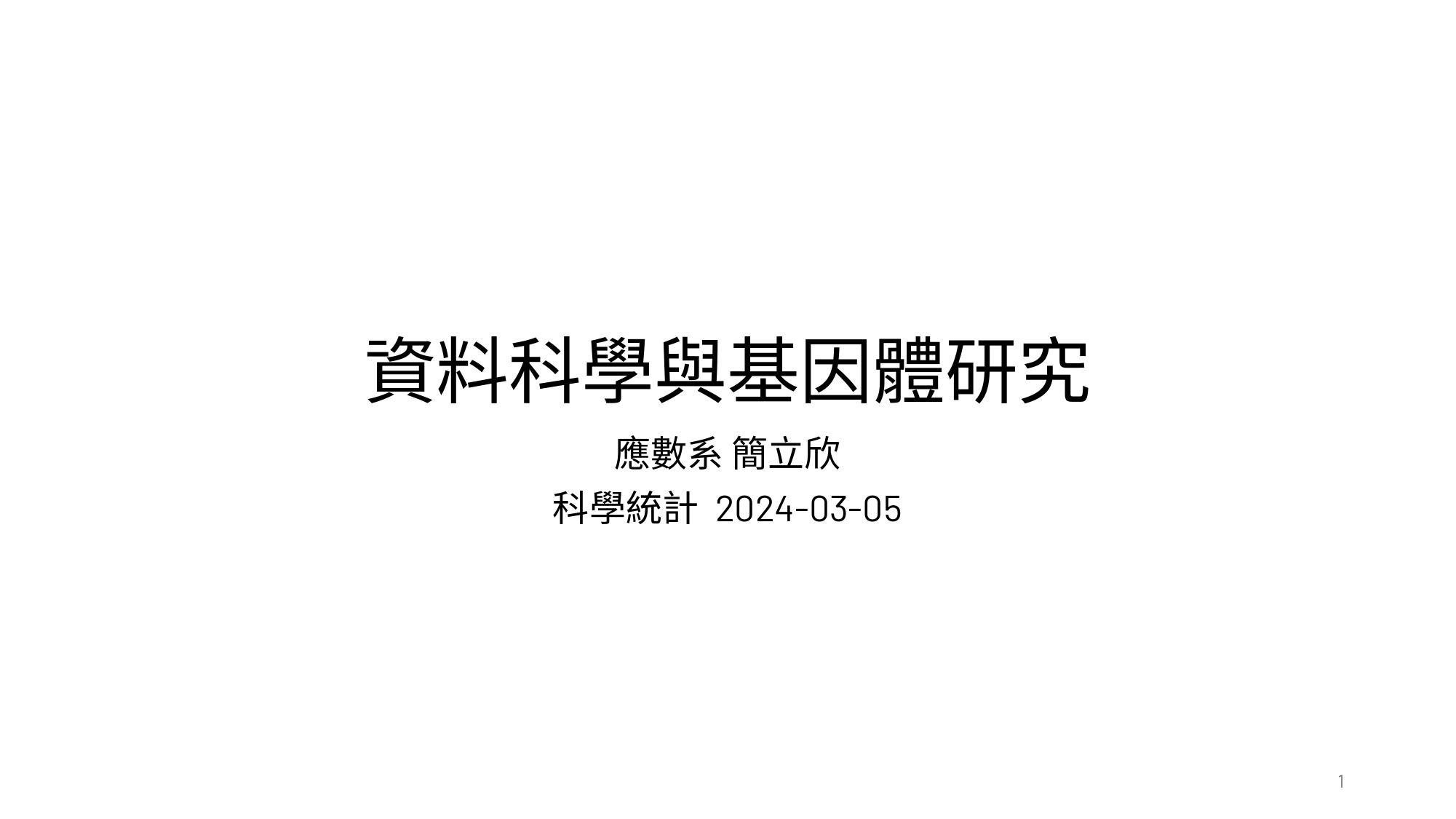

# 資料科學與基因體研究
應數系 簡立欣
科學統計 2024-03-05
1